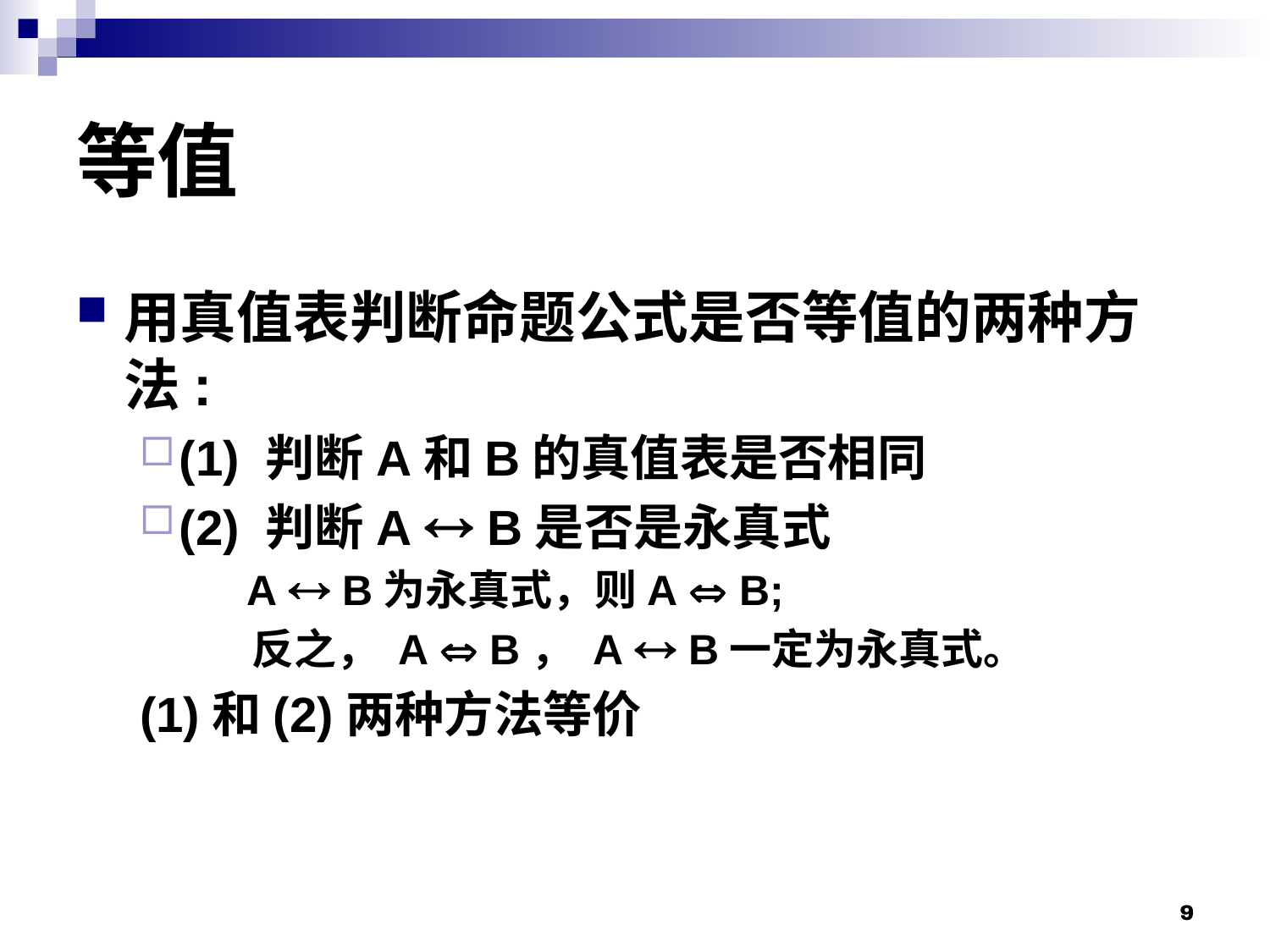

# 等值
用真值表判断命题公式是否等值的两种方法:
(1) 判断A和B的真值表是否相同
(2) 判断A ↔ B是否是永真式
	 A ↔ B为永真式，则A ⇔ B;
    反之， A ⇔ B， A ↔ B一定为永真式。
(1)和(2)两种方法等价
9